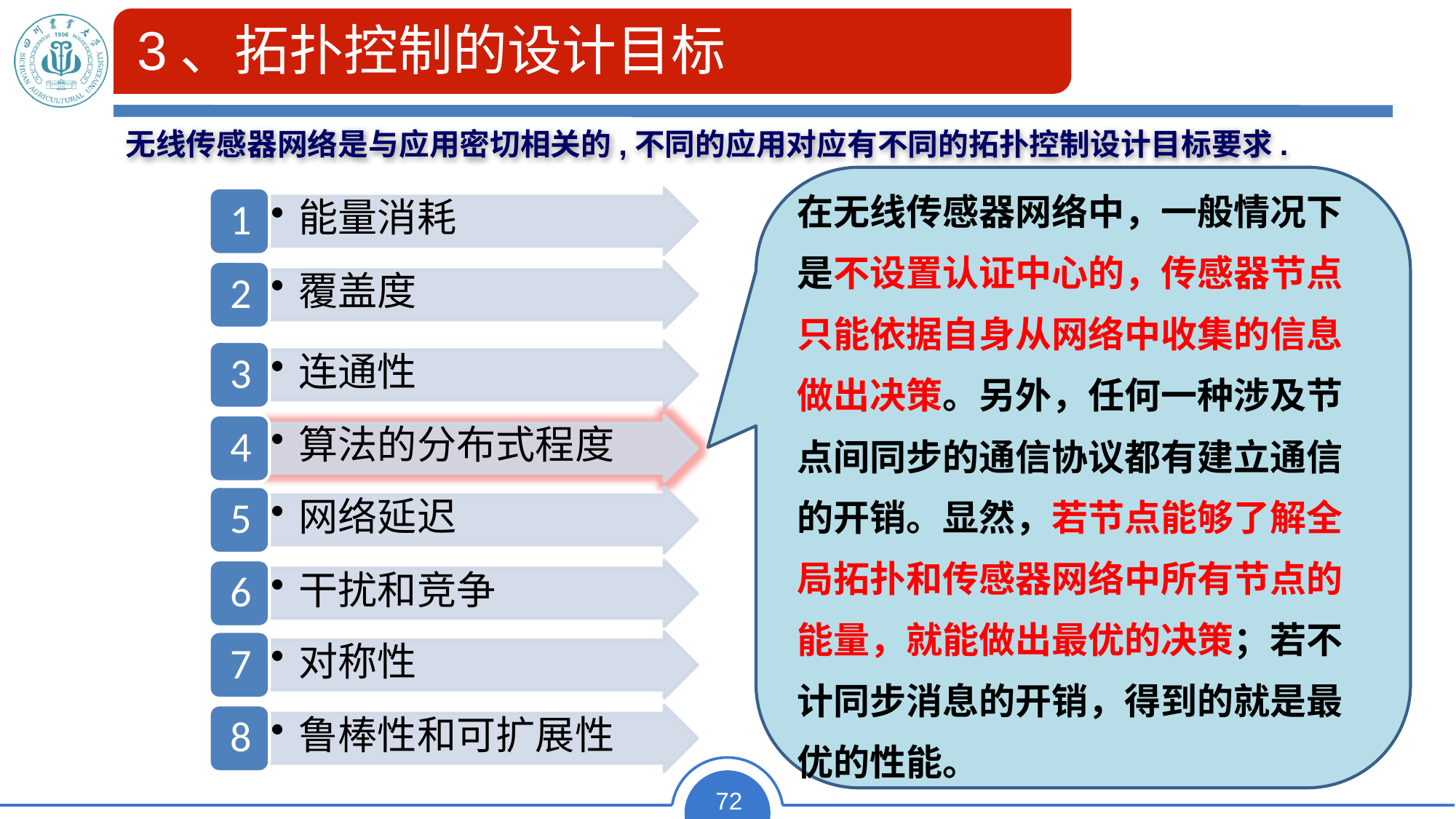

# 3、拓扑控制的设计目标
无线传感器网络是与应用密切相关的,不同的应用对应有不同的拓扑控制设计目标要求.
在无线传感器网络中，一般情况下是不设置认证中心的，传感器节点只能依据自身从网络中收集的信息做出决策。另外，任何一种涉及节点间同步的通信协议都有建立通信的开销。显然，若节点能够了解全局拓扑和传感器网络中所有节点的能量，就能做出最优的决策；若不计同步消息的开销，得到的就是最优的性能。
能量消耗
1
覆盖度
2
连通性
3
算法的分布式程度
4
网络延迟
5
干扰和竞争
6
对称性
7
鲁棒性和可扩展性
8